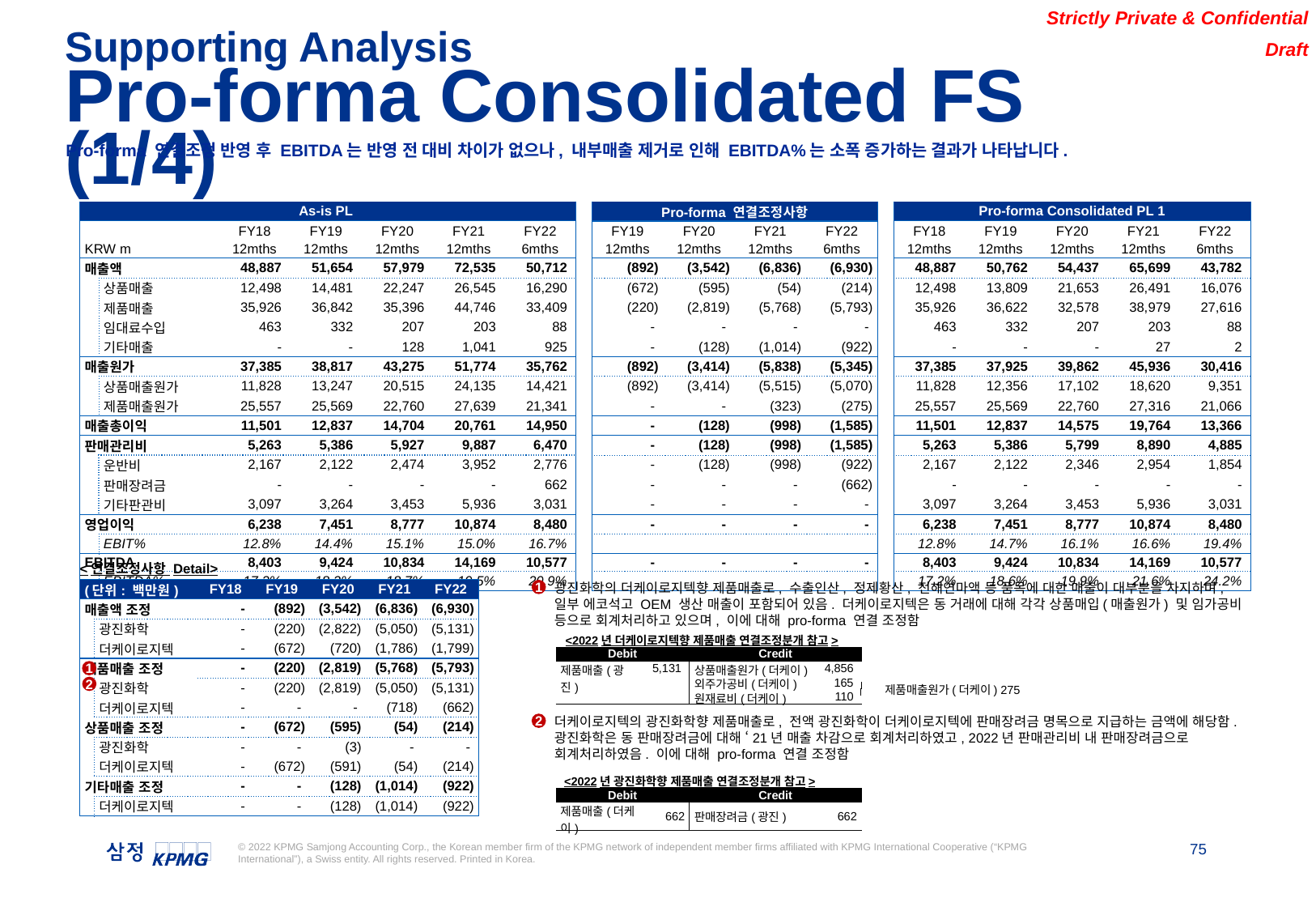

Supporting Analysis
Pro-forma Consolidated FS (1/4)
Pro-forma 연결조정 반영 후 EBITDA는 반영 전 대비 차이가 없으나, 내부매출 제거로 인해 EBITDA%는 소폭 증가하는 결과가 나타납니다.

| As-is PL |  |  |  |  |  |  |  |  | Pro-forma 연결조정사항 |  |  |  |  | Pro-forma Consolidated PL 1 |  |  |  |  |
| --- | --- | --- | --- | --- | --- | --- | --- | --- | --- | --- | --- | --- | --- | --- | --- | --- | --- | --- |
|  |  |  | FY18 | FY19 | FY20 | FY21 | FY22 |  | FY19 | FY20 | FY21 | FY22 |  | FY18 | FY19 | FY20 | FY21 | FY22 |
| KRW m |  |  | 12mths | 12mths | 12mths | 12mths | 6mths |  | 12mths | 12mths | 12mths | 6mths |  | 12mths | 12mths | 12mths | 12mths | 6mths |
| 매출액 |  |  | 48,887 | 51,654 | 57,979 | 72,535 | 50,712 |  | (892) | (3,542) | (6,836) | (6,930) |  | 48,887 | 50,762 | 54,437 | 65,699 | 43,782 |
|  | 상품매출 |  | 12,498 | 14,481 | 22,247 | 26,545 | 16,290 |  | (672) | (595) | (54) | (214) |  | 12,498 | 13,809 | 21,653 | 26,491 | 16,076 |
|  | 제품매출 |  | 35,926 | 36,842 | 35,396 | 44,746 | 33,409 |  | (220) | (2,819) | (5,768) | (5,793) |  | 35,926 | 36,622 | 32,578 | 38,979 | 27,616 |
|  | 임대료수입 |  | 463 | 332 | 207 | 203 | 88 |  | - | - | - | - |  | 463 | 332 | 207 | 203 | 88 |
|  | 기타매출 |  | - | - | 128 | 1,041 | 925 |  | - | (128) | (1,014) | (922) |  | - | - | - | 27 | 2 |
| 매출원가 |  |  | 37,385 | 38,817 | 43,275 | 51,774 | 35,762 |  | (892) | (3,414) | (5,838) | (5,345) |  | 37,385 | 37,925 | 39,862 | 45,936 | 30,416 |
|  | 상품매출원가 |  | 11,828 | 13,247 | 20,515 | 24,135 | 14,421 |  | (892) | (3,414) | (5,515) | (5,070) |  | 11,828 | 12,356 | 17,102 | 18,620 | 9,351 |
|  | 제품매출원가 |  | 25,557 | 25,569 | 22,760 | 27,639 | 21,341 |  | - | - | (323) | (275) |  | 25,557 | 25,569 | 22,760 | 27,316 | 21,066 |
| 매출총이익 |  |  | 11,501 | 12,837 | 14,704 | 20,761 | 14,950 |  | - | (128) | (998) | (1,585) |  | 11,501 | 12,837 | 14,575 | 19,764 | 13,366 |
| 판매관리비 |  |  | 5,263 | 5,386 | 5,927 | 9,887 | 6,470 |  | - | (128) | (998) | (1,585) |  | 5,263 | 5,386 | 5,799 | 8,890 | 4,885 |
|  | 운반비 |  | 2,167 | 2,122 | 2,474 | 3,952 | 2,776 |  | - | (128) | (998) | (922) |  | 2,167 | 2,122 | 2,346 | 2,954 | 1,854 |
|  | 판매장려금 |  | - | - | - | - | 662 |  | - | - | - | (662) |  | - | - | - | - | - |
|  | 기타판관비 |  | 3,097 | 3,264 | 3,453 | 5,936 | 3,031 |  | - | - | - | - |  | 3,097 | 3,264 | 3,453 | 5,936 | 3,031 |
| 영업이익 |  |  | 6,238 | 7,451 | 8,777 | 10,874 | 8,480 |  | - | - | - | - |  | 6,238 | 7,451 | 8,777 | 10,874 | 8,480 |
|  | EBIT% |  | 12.8% | 14.4% | 15.1% | 15.0% | 16.7% |  |  |  |  |  |  | 12.8% | 14.7% | 16.1% | 16.6% | 19.4% |
| EBITDA |  |  | 8,403 | 9,424 | 10,834 | 14,169 | 10,577 |  | - | - | - | - |  | 8,403 | 9,424 | 10,834 | 14,169 | 10,577 |
|  | EBITDA% |  | 17.2% | 18.2% | 18.7% | 19.5% | 20.9% |  |  |  |  |  |  | 17.2% | 18.6% | 19.9% | 21.6% | 24.2% |
<연결조정사항 Detail>
| (단위: 백만원) |  | FY18 | FY19 | FY20 | FY21 | FY22 |
| --- | --- | --- | --- | --- | --- | --- |
| 매출액 조정 |  | - | (892) | (3,542) | (6,836) | (6,930) |
|  | 광진화학 | - | (220) | (2,822) | (5,050) | (5,131) |
|  | 더케이로지텍 | - | (672) | (720) | (1,786) | (1,799) |
| 제품매출 조정 |  | - | (220) | (2,819) | (5,768) | (5,793) |
|  | 광진화학 | - | (220) | (2,819) | (5,050) | (5,131) |
|  | 더케이로지텍 | - | - | - | (718) | (662) |
| 상품매출 조정 |  | - | (672) | (595) | (54) | (214) |
|  | 광진화학 | - | - | (3) | - | - |
|  | 더케이로지텍 | - | (672) | (591) | (54) | (214) |
| 기타매출 조정 |  | - | - | (128) | (1,014) | (922) |
|  | 더케이로지텍 | - | - | (128) | (1,014) | (922) |
광진화학의 더케이로지텍향 제품매출로, 수출인산, 정제황산, 전해연마액 등 품목에 대한 매출이 대부분을 차지하며, 일부 에코석고 OEM 생산 매출이 포함되어 있음. 더케이로지텍은 동 거래에 대해 각각 상품매입(매출원가) 및 임가공비 등으로 회계처리하고 있으며, 이에 대해 pro-forma 연결 조정함
1
<2022년 더케이로지텍향 제품매출 연결조정분개 참고>
| Debit |  | Credit |  |
| --- | --- | --- | --- |
| 제품매출(광진) | 5,131 | 상품매출원가(더케이) | 4,856 |
|  |  | 외주가공비(더케이) | 165 |
|  |  | 원재료비(더케이) | 110 |
1
2
제품매출원가(더케이) 275
더케이로지텍의 광진화학향 제품매출로, 전액 광진화학이 더케이로지텍에 판매장려금 명목으로 지급하는 금액에 해당함. 광진화학은 동 판매장려금에 대해 ‘21년 매출 차감으로 회계처리하였고, 2022년 판매관리비 내 판매장려금으로 회계처리하였음. 이에 대해 pro-forma 연결 조정함
2
<2022년 광진화학향 제품매출 연결조정분개 참고>
| Debit |  | Credit |  |
| --- | --- | --- | --- |
| 제품매출(더케이) | 662 | 판매장려금(광진) | 662 |